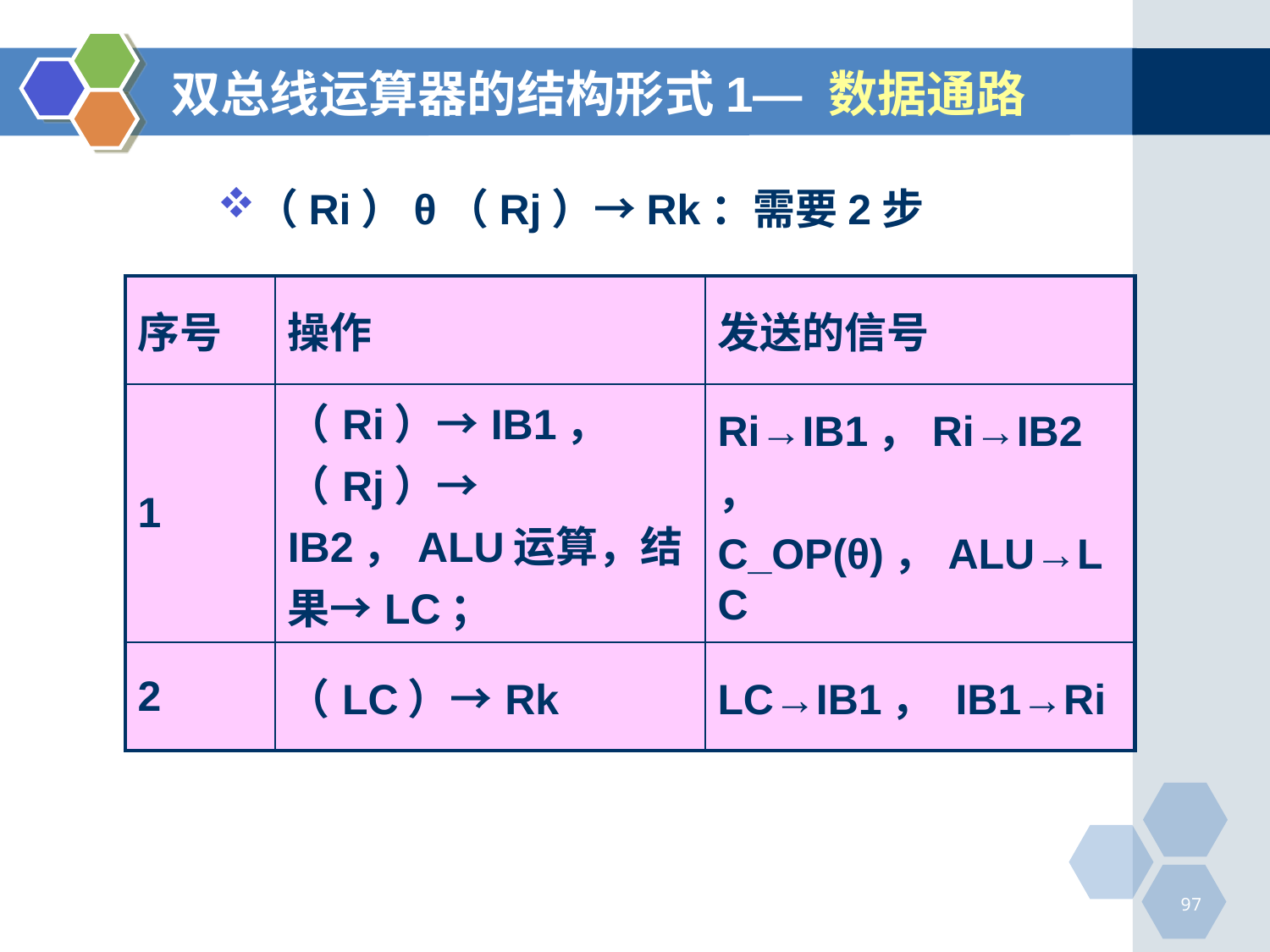

# 双总线运算器的结构形式1— 数据通路
（Ri）θ（Rj）→Rk：需要2步
| 序号 | 操作 | 发送的信号 |
| --- | --- | --- |
| 1 | （Ri）→IB1，（Rj）→ IB2，ALU运算，结果→LC； | Ri→IB1，Ri→IB2， C\_OP(θ)，ALU→LC |
| 2 | （LC）→Rk | LC→IB1， IB1→Ri |
97